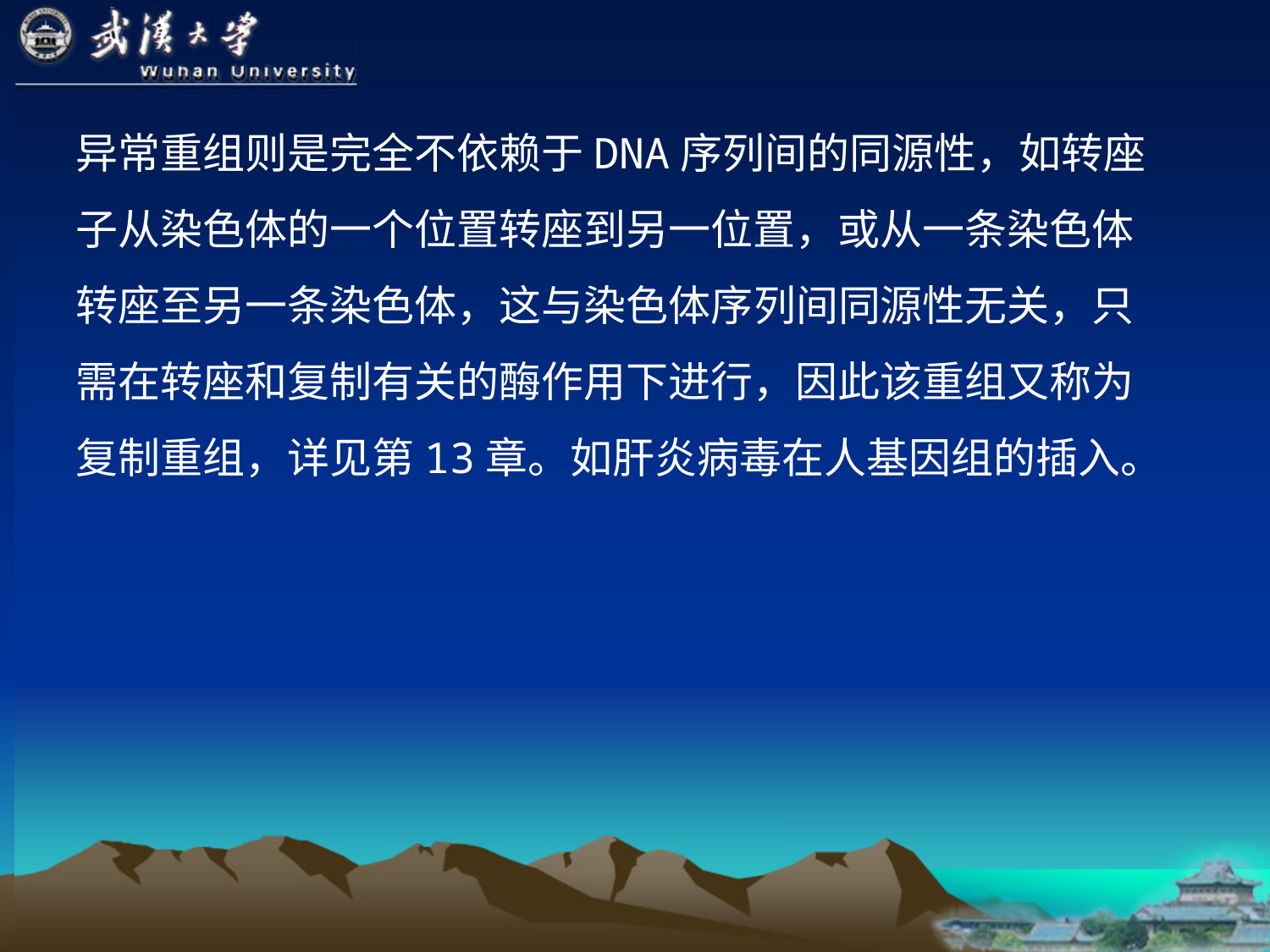

异常重组则是完全不依赖于DNA序列间的同源性，如转座子从染色体的一个位置转座到另一位置，或从一条染色体转座至另一条染色体，这与染色体序列间同源性无关，只需在转座和复制有关的酶作用下进行，因此该重组又称为复制重组，详见第13章。如肝炎病毒在人基因组的插入。